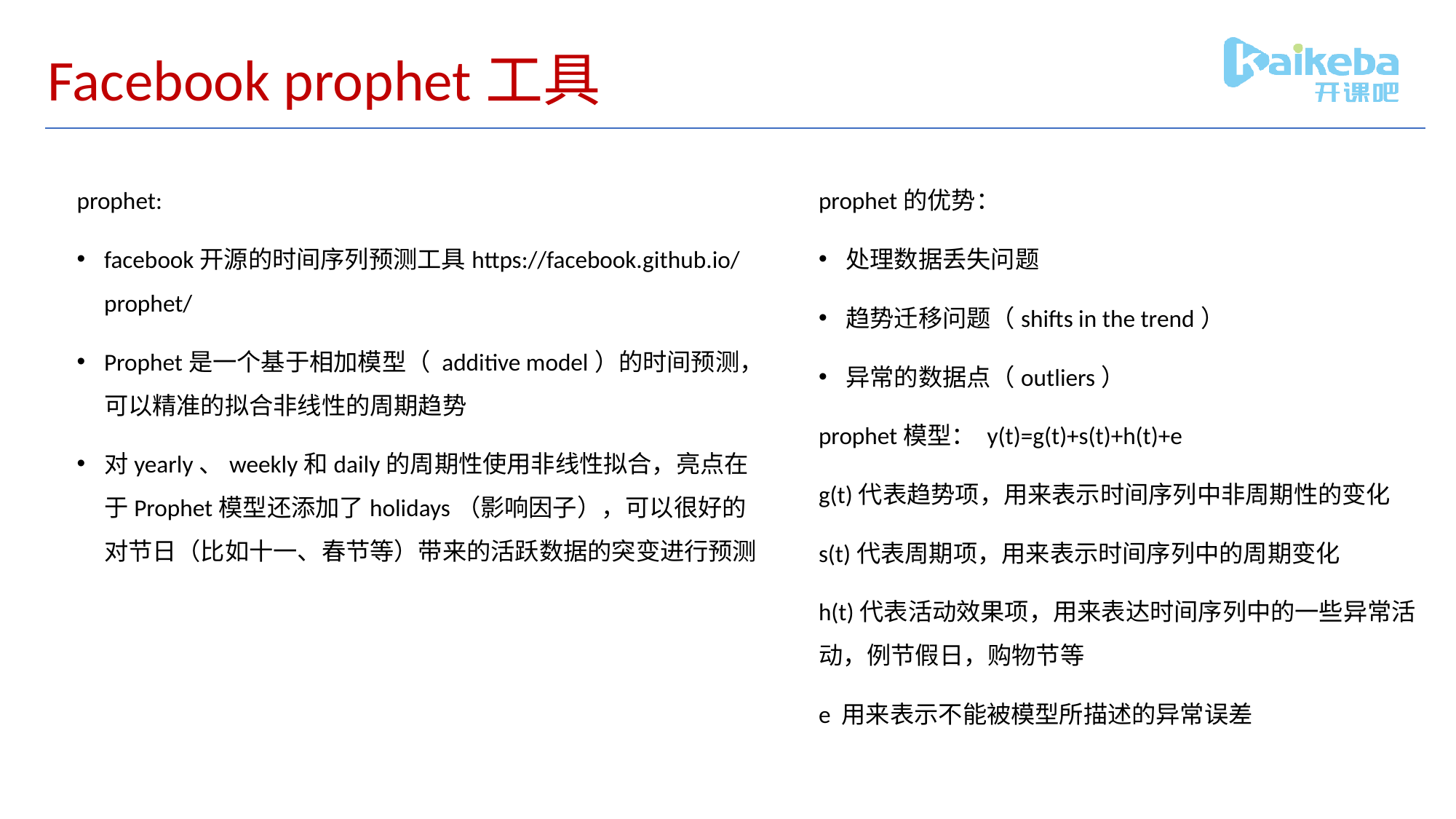

# Facebook prophet工具
prophet:
facebook开源的时间序列预测工具https://facebook.github.io/prophet/
Prophet是一个基于相加模型（ additive model）的时间预测，可以精准的拟合非线性的周期趋势
对yearly、weekly和daily的周期性使用非线性拟合，亮点在于Prophet模型还添加了holidays（影响因子），可以很好的对节日（比如十一、春节等）带来的活跃数据的突变进行预测

prophet的优势：
处理数据丢失问题
趋势迁移问题（shifts in the trend）
异常的数据点（outliers）
prophet模型： y(t)=g(t)+s(t)+h(t)+e
g(t)代表趋势项，用来表示时间序列中非周期性的变化
s(t)代表周期项，用来表示时间序列中的周期变化
h(t)代表活动效果项，用来表达时间序列中的一些异常活动，例节假日，购物节等
e 用来表示不能被模型所描述的异常误差